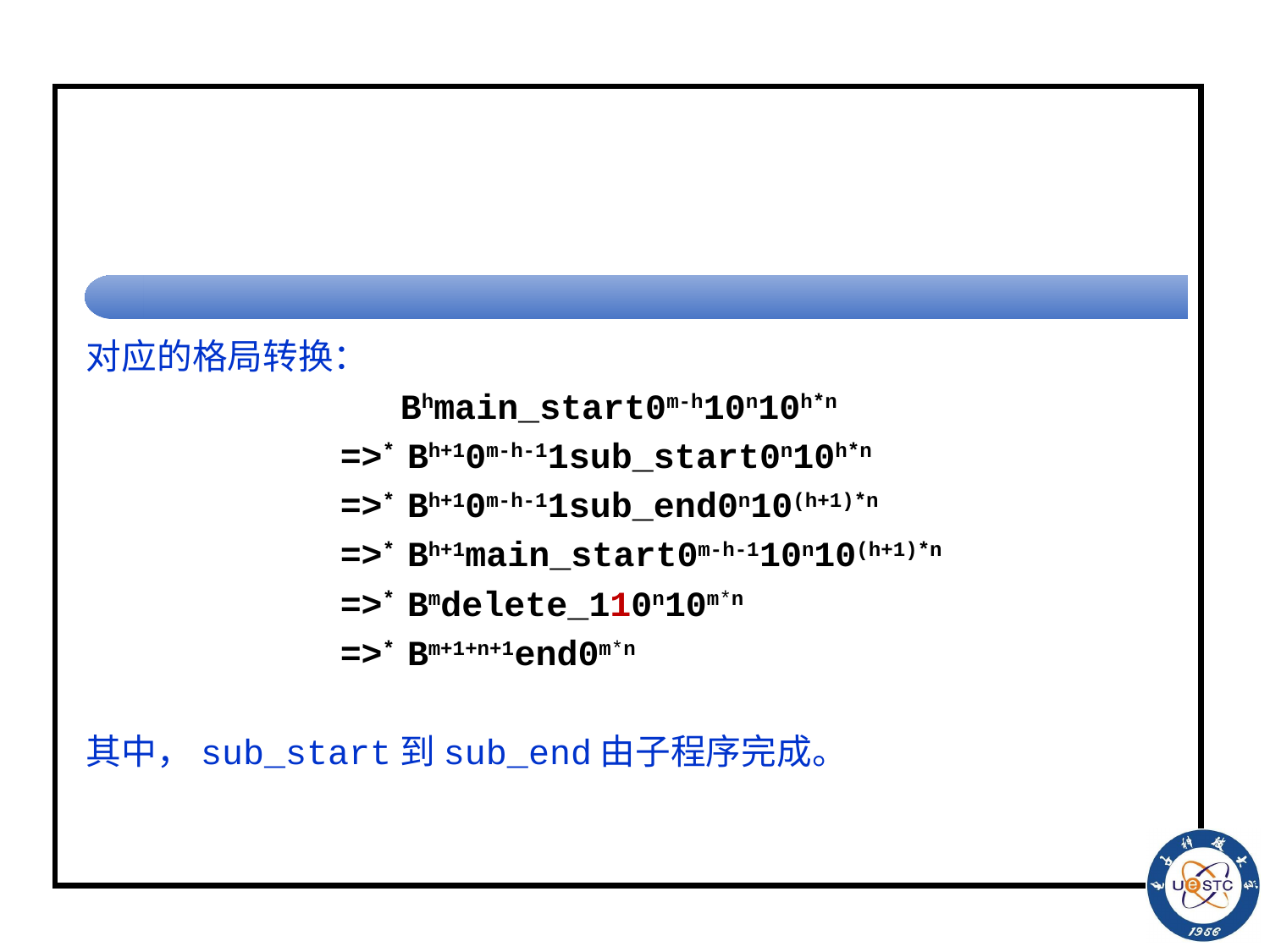

#
对应的格局转换：
Bhmain_start0m-h10n10h*n
		=>* Bh+10m-h-11sub_start0n10h*n
		=>* Bh+10m-h-11sub_end0n10(h+1)*n
		=>* Bh+1main_start0m-h-110n10(h+1)*n
		=>* Bmdelete_110n10m*n
		=>* Bm+1+n+1end0m*n

其中，sub_start到sub_end由子程序完成。